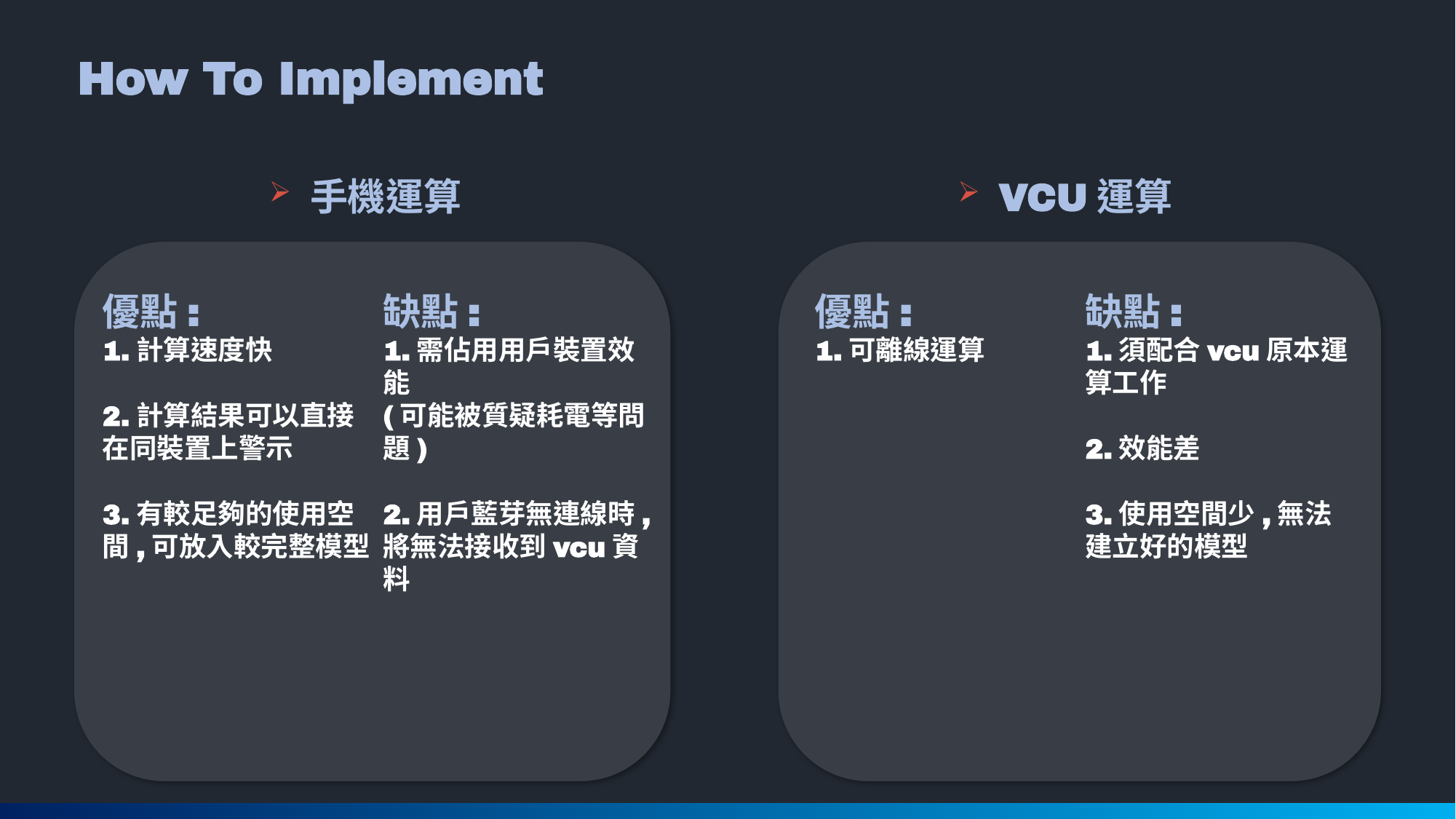

How To Implement
手機運算
VCU運算

優點:
1.計算速度快

2.計算結果可以直接在同裝置上警示

3.有較足夠的使用空間,可放入較完整模型
缺點:
1.需佔用用戶裝置效能
(可能被質疑耗電等問題)

2.用戶藍芽無連線時,將無法接收到vcu資料

優點:
1.可離線運算
缺點:
1.須配合vcu原本運算工作

2.效能差

3.使用空間少,無法建立好的模型